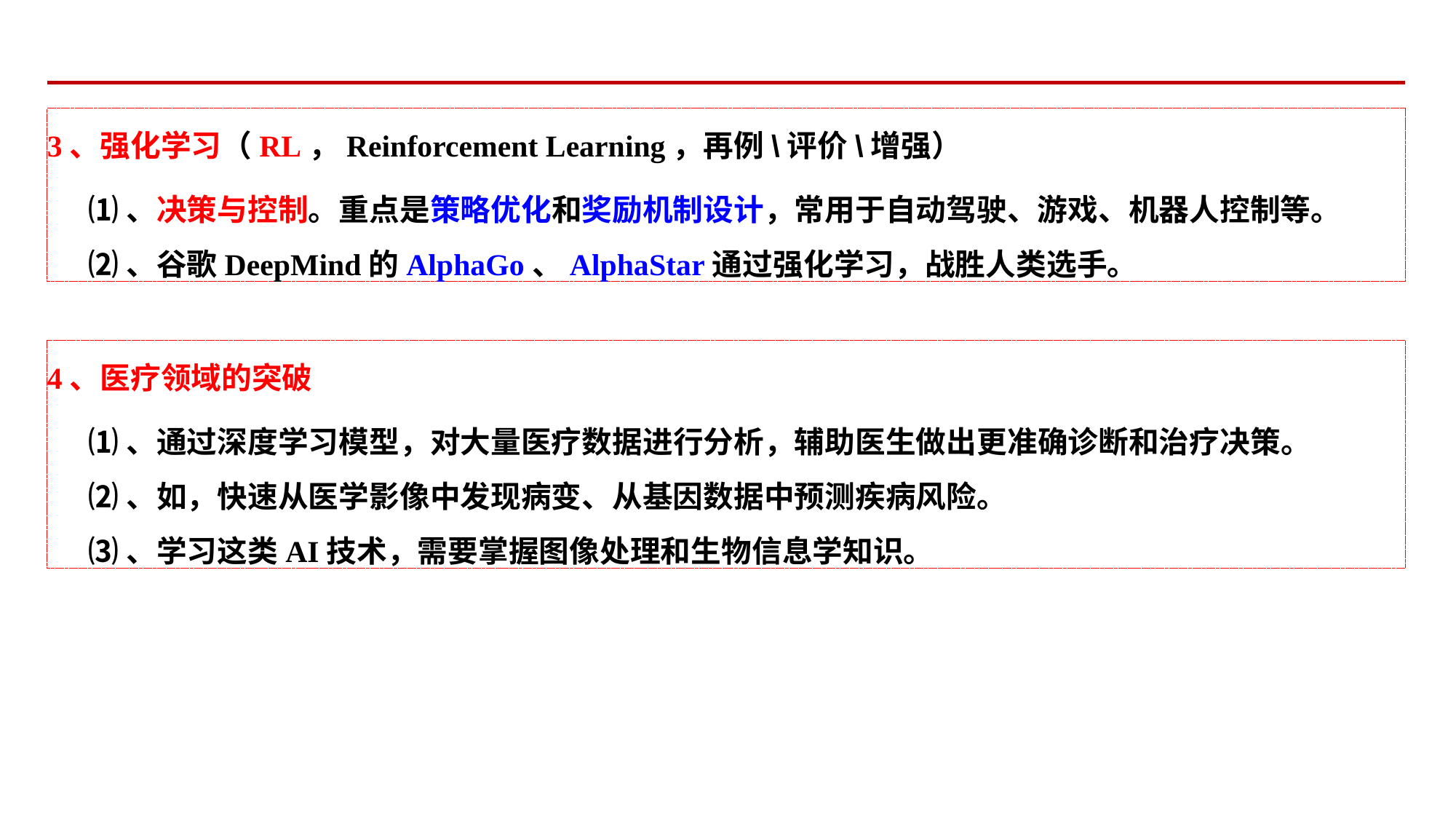

3、强化学习（RL，Reinforcement Learning，再例\评价\增强）
      ⑴、决策与控制。重点是策略优化和奖励机制设计，常用于自动驾驶、游戏、机器人控制等。
      ⑵、谷歌DeepMind的AlphaGo、AlphaStar通过强化学习，战胜人类选手。
4、医疗领域的突破
      ⑴、通过深度学习模型，对大量医疗数据进行分析，辅助医生做出更准确诊断和治疗决策。
      ⑵、如，快速从医学影像中发现病变、从基因数据中预测疾病风险。
      ⑶、学习这类AI技术，需要掌握图像处理和生物信息学知识。